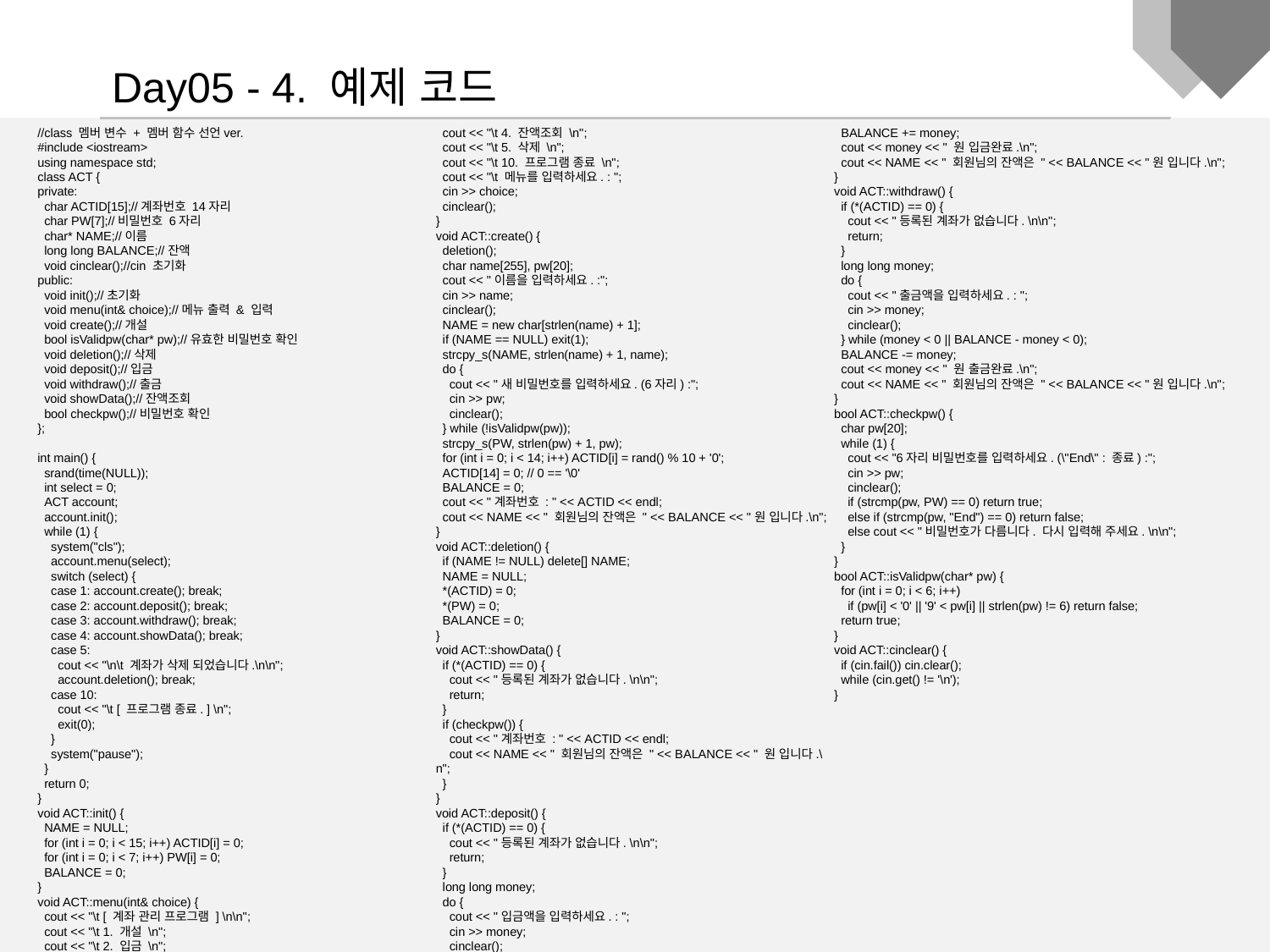

Day05 - 4. 예제 코드
//class 멤버 변수 + 멤버 함수 선언ver.
#include <iostream>
using namespace std;
class ACT {
private:
  char ACTID[15];//계좌번호 14자리
  char PW[7];//비밀번호 6자리
  char* NAME;//이름
  long long BALANCE;//잔액
  void cinclear();//cin 초기화
public:
  void init();//초기화
  void menu(int& choice);//메뉴 출력 & 입력
  void create();//개설
  bool isValidpw(char* pw);//유효한 비밀번호 확인
  void deletion();//삭제
  void deposit();//입금
  void withdraw();//출금
  void showData();//잔액조회
  bool checkpw();//비밀번호 확인
};

int main() {
  srand(time(NULL));
  int select = 0;
  ACT account;
  account.init();
  while (1) {
    system("cls");
    account.menu(select);
    switch (select) {
    case 1: account.create(); break;
    case 2: account.deposit(); break;
    case 3: account.withdraw(); break;
    case 4: account.showData(); break;
    case 5:
      cout << "\n\t 계좌가 삭제 되었습니다.\n\n";
      account.deletion(); break;
    case 10:
      cout << "\t [ 프로그램 종료. ] \n";
      exit(0);
    }
    system("pause");
  }
  return 0;
}
void ACT::init() {
  NAME = NULL;
  for (int i = 0; i < 15; i++) ACTID[i] = 0;
  for (int i = 0; i < 7; i++) PW[i] = 0;
  BALANCE = 0;
}
void ACT::menu(int& choice) {
  cout << "\t [ 계좌 관리 프로그램 ] \n\n";
  cout << "\t 1. 개설 \n";
  cout << "\t 2. 입금 \n";
  cout << "\t 3. 출금 \n";
  cout << "\t 4. 잔액조회 \n";
  cout << "\t 5. 삭제 \n";
  cout << "\t 10. 프로그램 종료 \n";
  cout << "\t 메뉴를 입력하세요. : ";
  cin >> choice;
  cinclear();
}
void ACT::create() {
  deletion();
  char name[255], pw[20];
  cout << "이름을 입력하세요. :";
  cin >> name;
  cinclear();
  NAME = new char[strlen(name) + 1];
  if (NAME == NULL) exit(1);
  strcpy_s(NAME, strlen(name) + 1, name);
  do {
    cout << "새 비밀번호를 입력하세요. (6자리) :";
    cin >> pw;
    cinclear();
  } while (!isValidpw(pw));
  strcpy_s(PW, strlen(pw) + 1, pw);
  for (int i = 0; i < 14; i++) ACTID[i] = rand() % 10 + '0';
  ACTID[14] = 0; // 0 == '\0'
  BALANCE = 0;
  cout << "계좌번호 : " << ACTID << endl;
  cout << NAME << " 회원님의 잔액은 " << BALANCE << "원 입니다.\n";
}
void ACT::deletion() {
  if (NAME != NULL) delete[] NAME;
  NAME = NULL;
  *(ACTID) = 0;
  *(PW) = 0;
  BALANCE = 0;
}
void ACT::showData() {
  if (*(ACTID) == 0) {
    cout << "등록된 계좌가 없습니다. \n\n";
    return;
  }
  if (checkpw()) {
    cout << "계좌번호 : " << ACTID << endl;
    cout << NAME << " 회원님의 잔액은 " << BALANCE << " 원 입니다.\n";
  }
}
void ACT::deposit() {
  if (*(ACTID) == 0) {
    cout << "등록된 계좌가 없습니다. \n\n";
    return;
  }
  long long money;
  do {
    cout << "입금액을 입력하세요. : ";
    cin >> money;
    cinclear();
  } while (money < 0);
  BALANCE += money;
  cout << money << " 원 입금완료.\n";
  cout << NAME << " 회원님의 잔액은 " << BALANCE << "원 입니다.\n";
}
void ACT::withdraw() {
  if (*(ACTID) == 0) {
    cout << "등록된 계좌가 없습니다. \n\n";
    return;
  }
  long long money;
  do {
    cout << "출금액을 입력하세요. : ";
    cin >> money;
    cinclear();
  } while (money < 0 || BALANCE - money < 0);
  BALANCE -= money;
  cout << money << " 원 출금완료.\n";
  cout << NAME << " 회원님의 잔액은 " << BALANCE << "원 입니다.\n";
}
bool ACT::checkpw() {
  char pw[20];
  while (1) {
    cout << "6자리 비밀번호를 입력하세요. (\"End\" : 종료) :";
    cin >> pw;
    cinclear();
    if (strcmp(pw, PW) == 0) return true;
    else if (strcmp(pw, "End") == 0) return false;
    else cout << "비밀번호가 다름니다. 다시 입력해 주세요. \n\n";
  }
}
bool ACT::isValidpw(char* pw) {
  for (int i = 0; i < 6; i++)
    if (pw[i] < '0' || '9' < pw[i] || strlen(pw) != 6) return false;
  return true;
}
void ACT::cinclear() {
  if (cin.fail()) cin.clear();
  while (cin.get() != '\n');
}